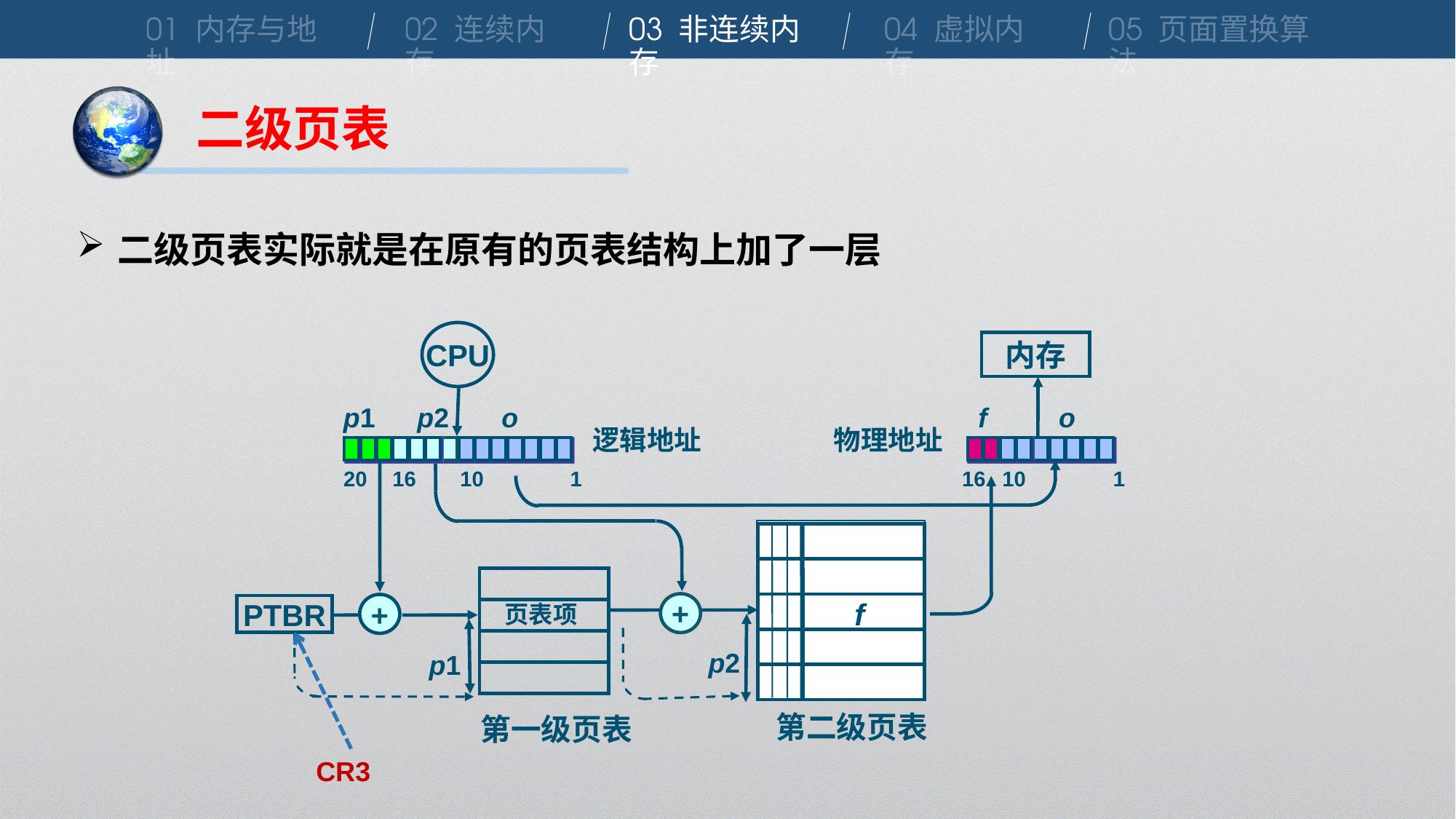

01 内存与地址
02 连续内存
03 非连续内存
04 虚拟内存
05 页面置换算法
二级页表
二级页表实际就是在原有的页表结构上加了一层
CPU
内存

p1
p2
o
f
o
逻辑地址
物理地址

20
16
10
1
16
10
1

f

p2

第二级页表

页表项

p1

第一级页表
+
PTBR

CR3
+